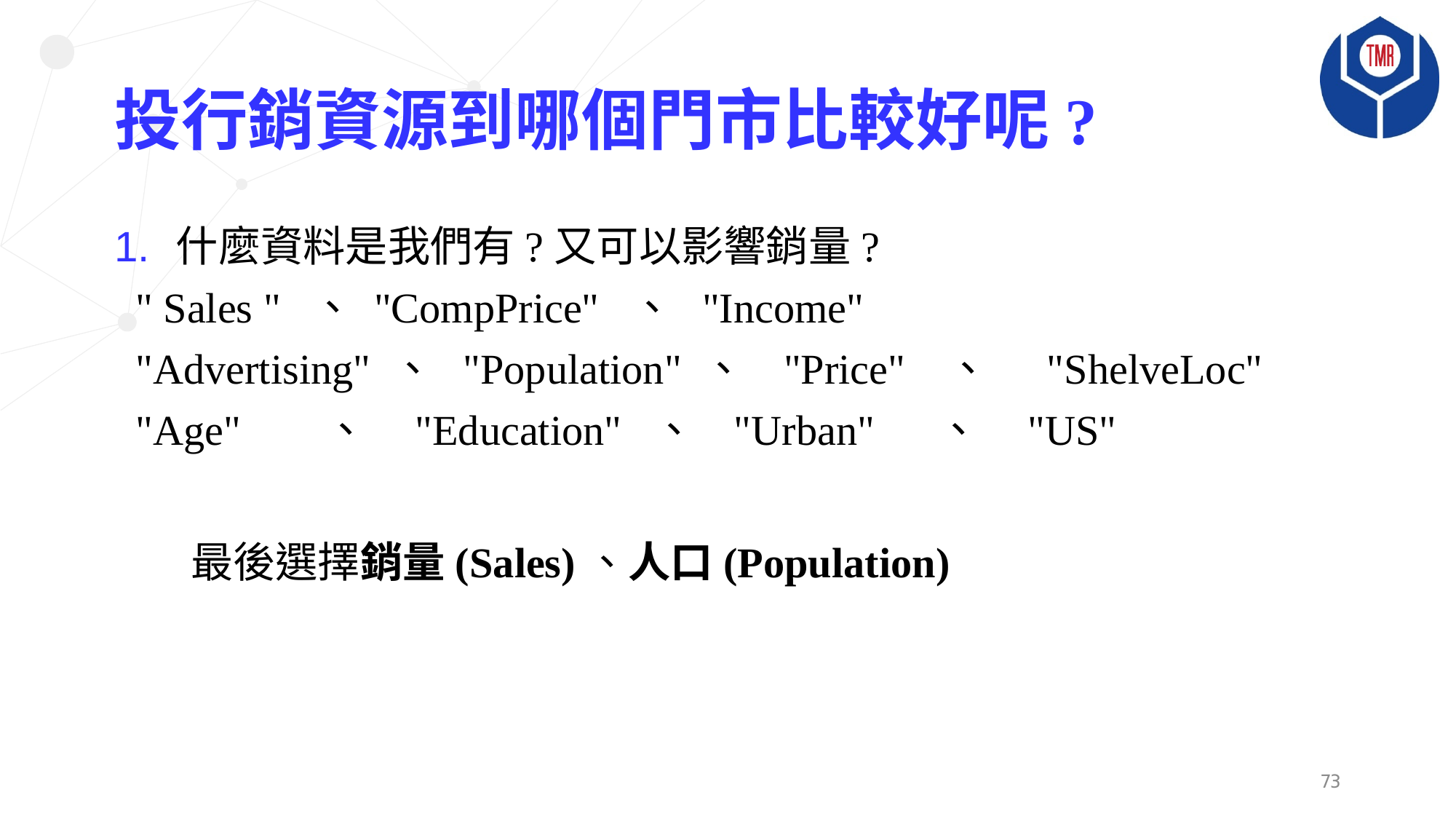

# 投行銷資源到哪個門市比較好呢?
什麼資料是我們有?又可以影響銷量?
  " Sales "  、 "CompPrice"  、  "Income"
  "Advertising" 、  "Population" 、   "Price"   、     "ShelveLoc"
  "Age"       、    "Education"  、   "Urban"     、    "US"

最後選擇銷量(Sales)、人口(Population)
73